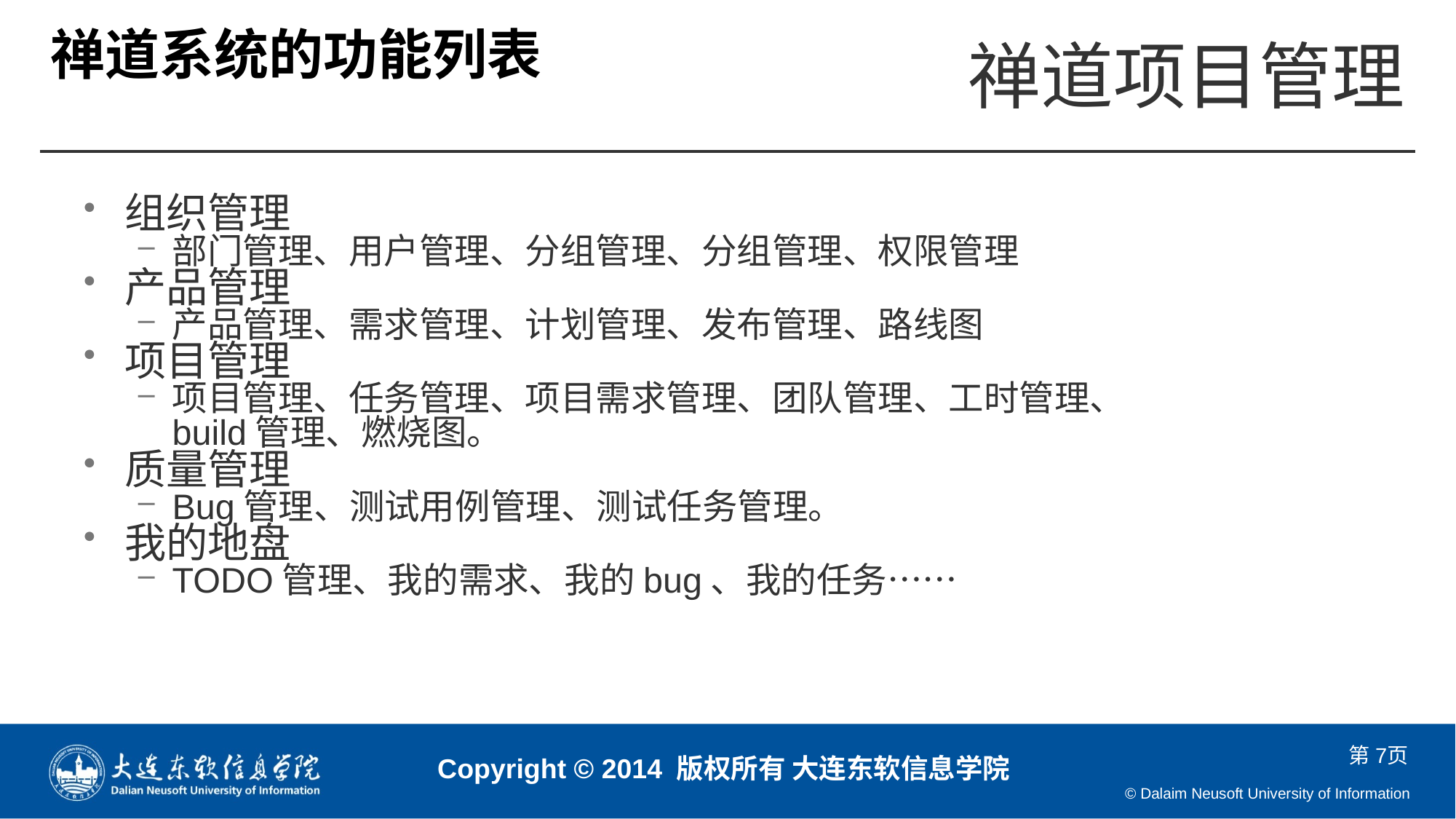

# 禅道系统的功能列表

组织管理
部门管理、用户管理、分组管理、分组管理、权限管理
产品管理
产品管理、需求管理、计划管理、发布管理、路线图
项目管理
项目管理、任务管理、项目需求管理、团队管理、工时管理、build管理、燃烧图。
质量管理
Bug管理、测试用例管理、测试任务管理。
我的地盘
TODO管理、我的需求、我的bug、我的任务……